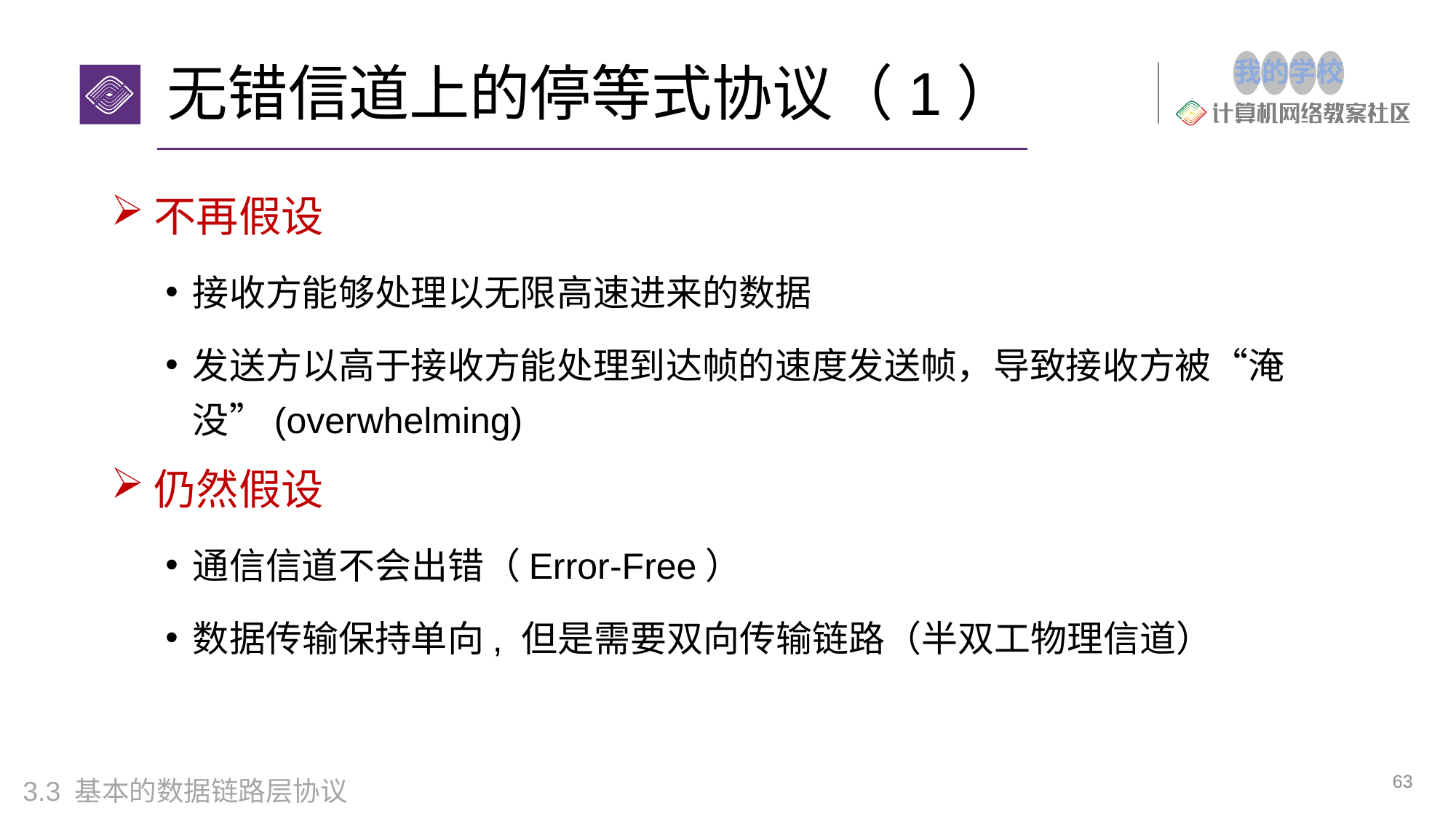

# 无错信道上的停等式协议（1）
不再假设
接收方能够处理以无限高速进来的数据
发送方以高于接收方能处理到达帧的速度发送帧，导致接收方被“淹没”(overwhelming)
仍然假设
通信信道不会出错（Error-Free）
数据传输保持单向, 但是需要双向传输链路（半双工物理信道）
63
3.3 基本的数据链路层协议